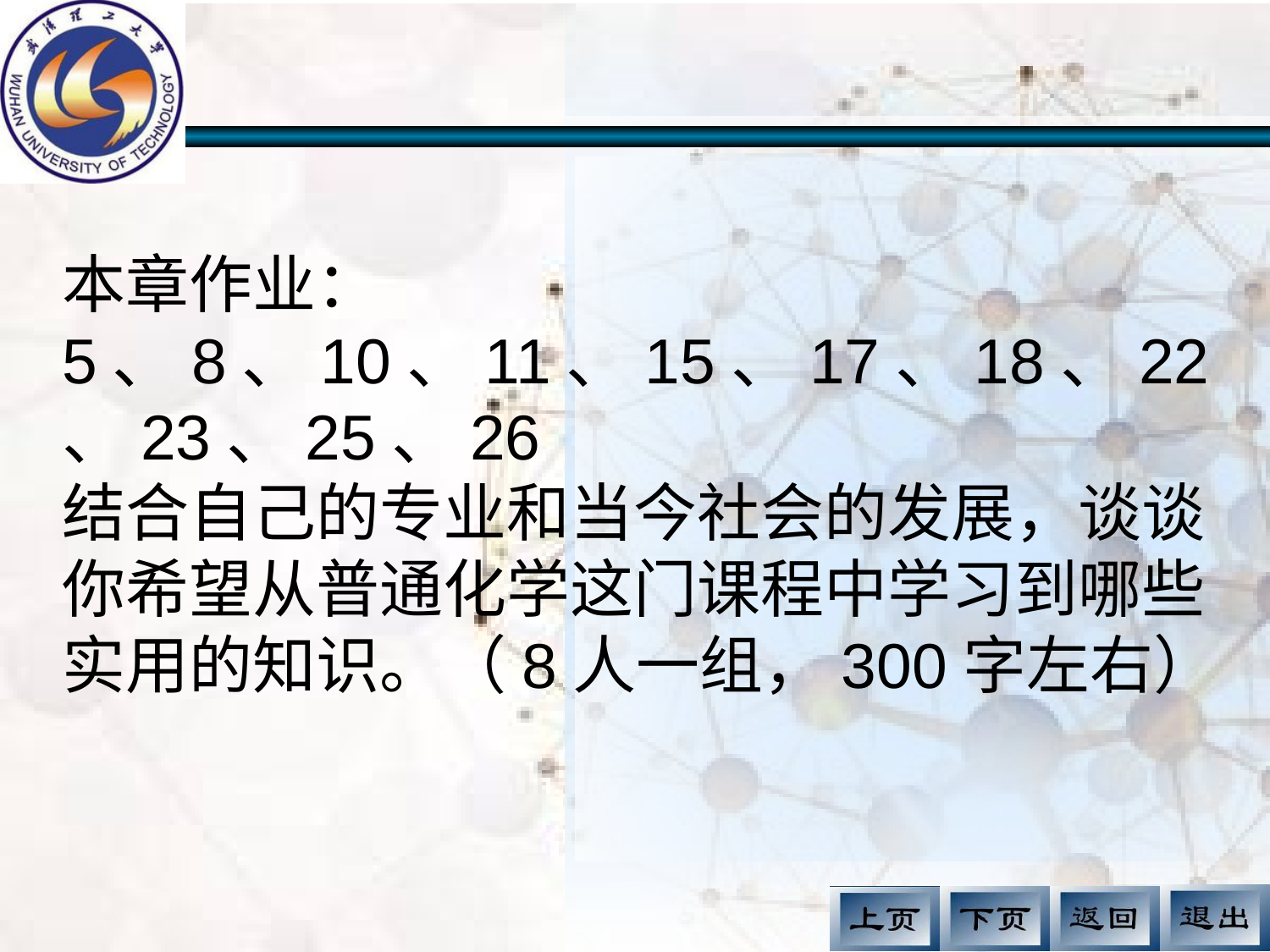

本章作业：5、8、10、11、15、17、18、22、23、25、26
结合自己的专业和当今社会的发展，谈谈你希望从普通化学这门课程中学习到哪些实用的知识。（8人一组，300字左右）